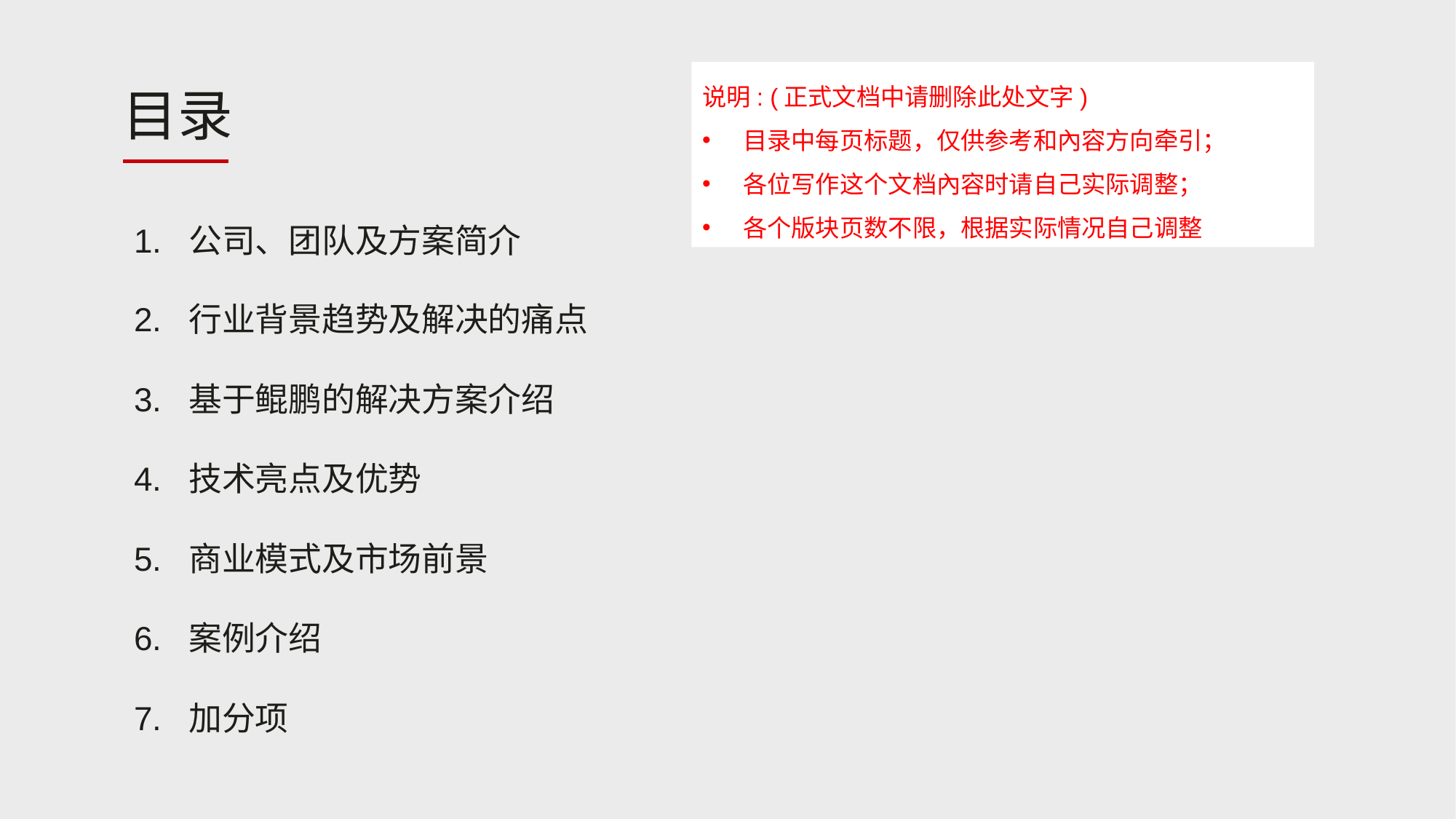

说明: (正式文档中请删除此处文字)
目录中每页标题，仅供参考和內容方向牵引；
各位写作这个文档內容时请自己实际调整；
各个版块页数不限，根据实际情况自己调整
公司、团队及方案简介
行业背景趋势及解决的痛点
基于鲲鹏的解决方案介绍
技术亮点及优势
商业模式及市场前景
案例介绍
加分项